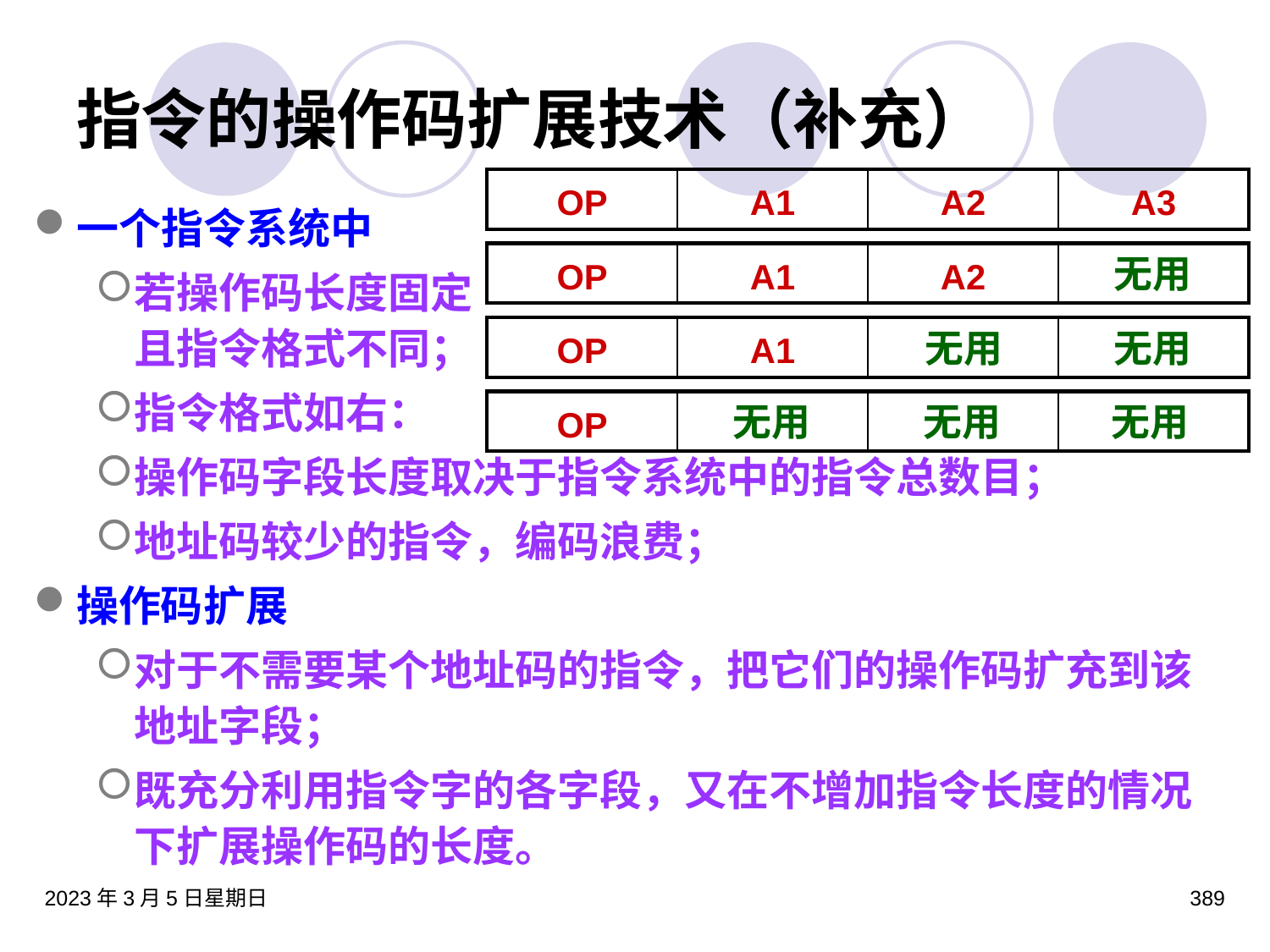

# 指令的操作码扩展技术（补充）
| OP | A1 | A2 | A3 |
| --- | --- | --- | --- |
一个指令系统中
若操作码长度固定
且指令格式不同；
指令格式如右：
操作码字段长度取决于指令系统中的指令总数目；
地址码较少的指令，编码浪费；
操作码扩展
对于不需要某个地址码的指令，把它们的操作码扩充到该地址字段；
既充分利用指令字的各字段，又在不增加指令长度的情况下扩展操作码的长度。
| OP | A1 | A2 |  |
| --- | --- | --- | --- |
无用
| OP | A1 |  |  |
| --- | --- | --- | --- |
无用
无用
| OP |  |  |  |
| --- | --- | --- | --- |
无用
无用
无用
2023年3月5日星期日
389